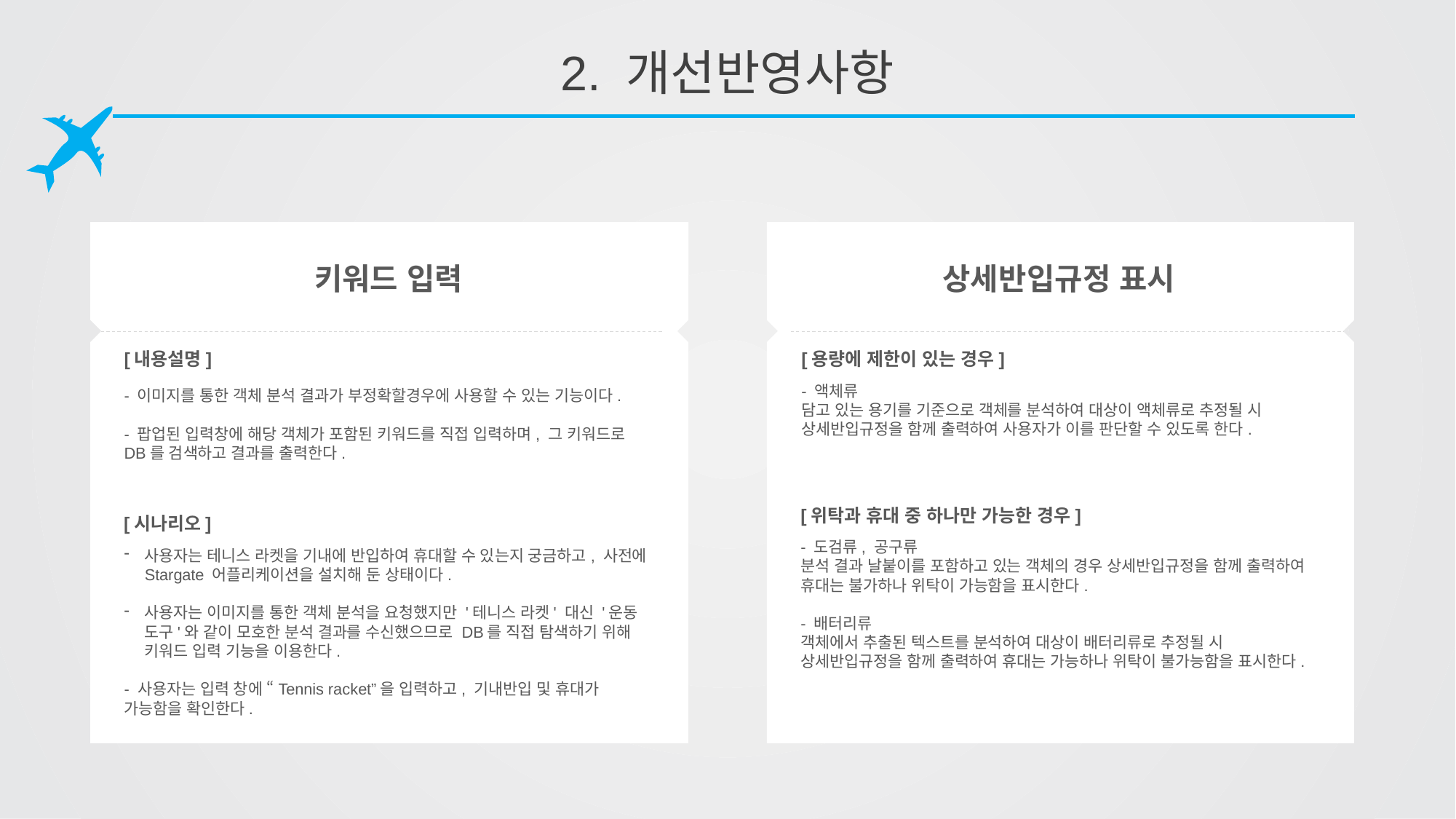

# 2. 개선반영사항

키워드 입력
상세반입규정 표시

[내용설명]
[용량에 제한이 있는 경우]
- 액체류
담고 있는 용기를 기준으로 객체를 분석하여 대상이 액체류로 추정될 시 상세반입규정을 함께 출력하여 사용자가 이를 판단할 수 있도록 한다.
- 이미지를 통한 객체 분석 결과가 부정확할경우에 사용할 수 있는 기능이다.

- 팝업된 입력창에 해당 객체가 포함된 키워드를 직접 입력하며, 그 키워드로 DB를 검색하고 결과를 출력한다.
[위탁과 휴대 중 하나만 가능한 경우]
[시나리오]
- 도검류, 공구류
분석 결과 날붙이를 포함하고 있는 객체의 경우 상세반입규정을 함께 출력하여 휴대는 불가하나 위탁이 가능함을 표시한다.

- 배터리류
객체에서 추출된 텍스트를 분석하여 대상이 배터리류로 추정될 시 상세반입규정을 함께 출력하여 휴대는 가능하나 위탁이 불가능함을 표시한다.
사용자는 테니스 라켓을 기내에 반입하여 휴대할 수 있는지 궁금하고, 사전에 Stargate 어플리케이션을 설치해 둔 상태이다.

사용자는 이미지를 통한 객체 분석을 요청했지만 '테니스 라켓' 대신 '운동 도구'와 같이 모호한 분석 결과를 수신했으므로 DB를 직접 탐색하기 위해 키워드 입력 기능을 이용한다.

- 사용자는 입력 창에 “Tennis racket”을 입력하고, 기내반입 및 휴대가 가능함을 확인한다.